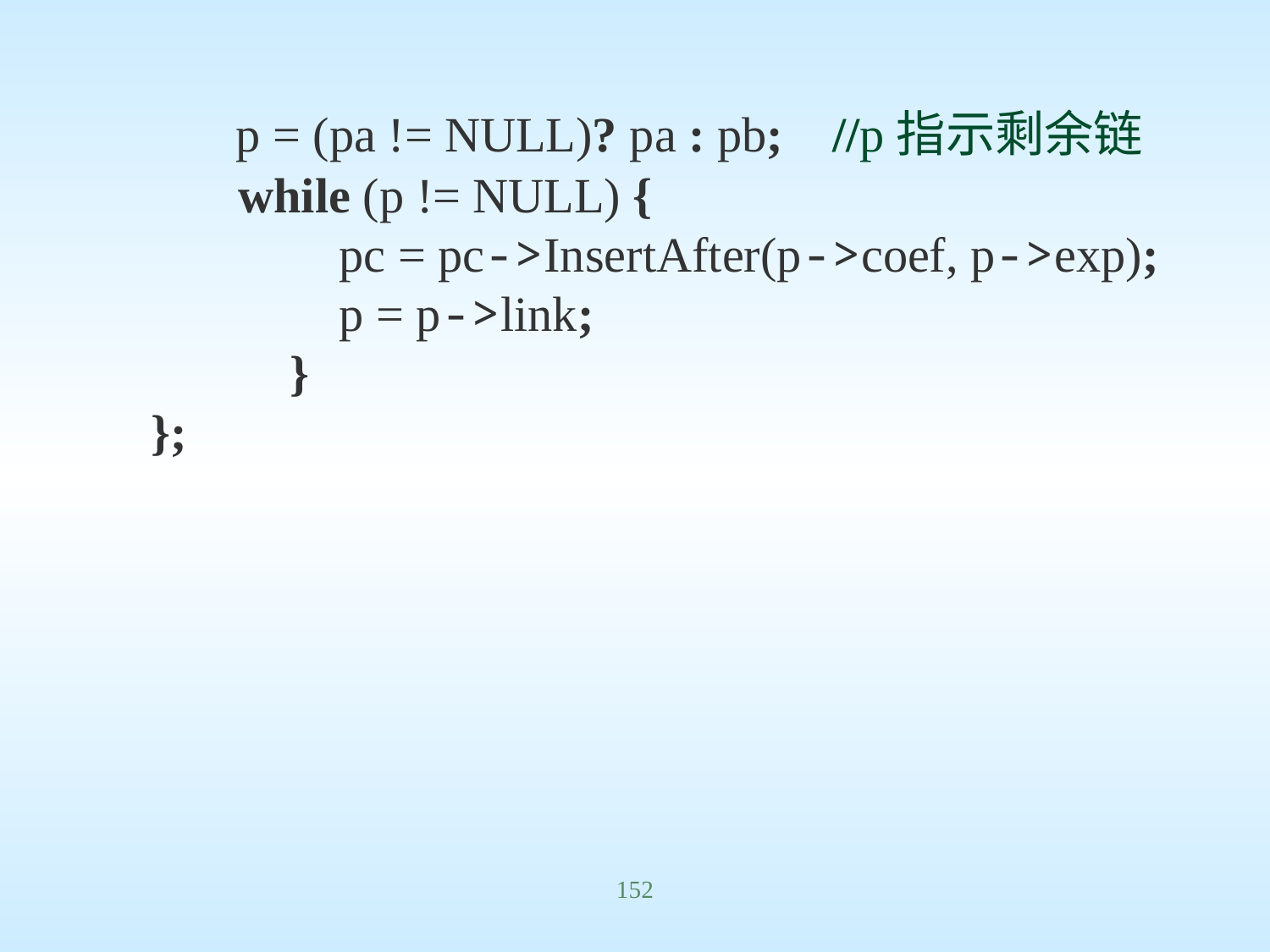

p = (pa != NULL)? pa : pb;    //p指示剩余链
           while (p != NULL) {
		     pc = pc->InsertAfter(p->coef, p->exp);
		     p = p->link;
		 }
	};
152